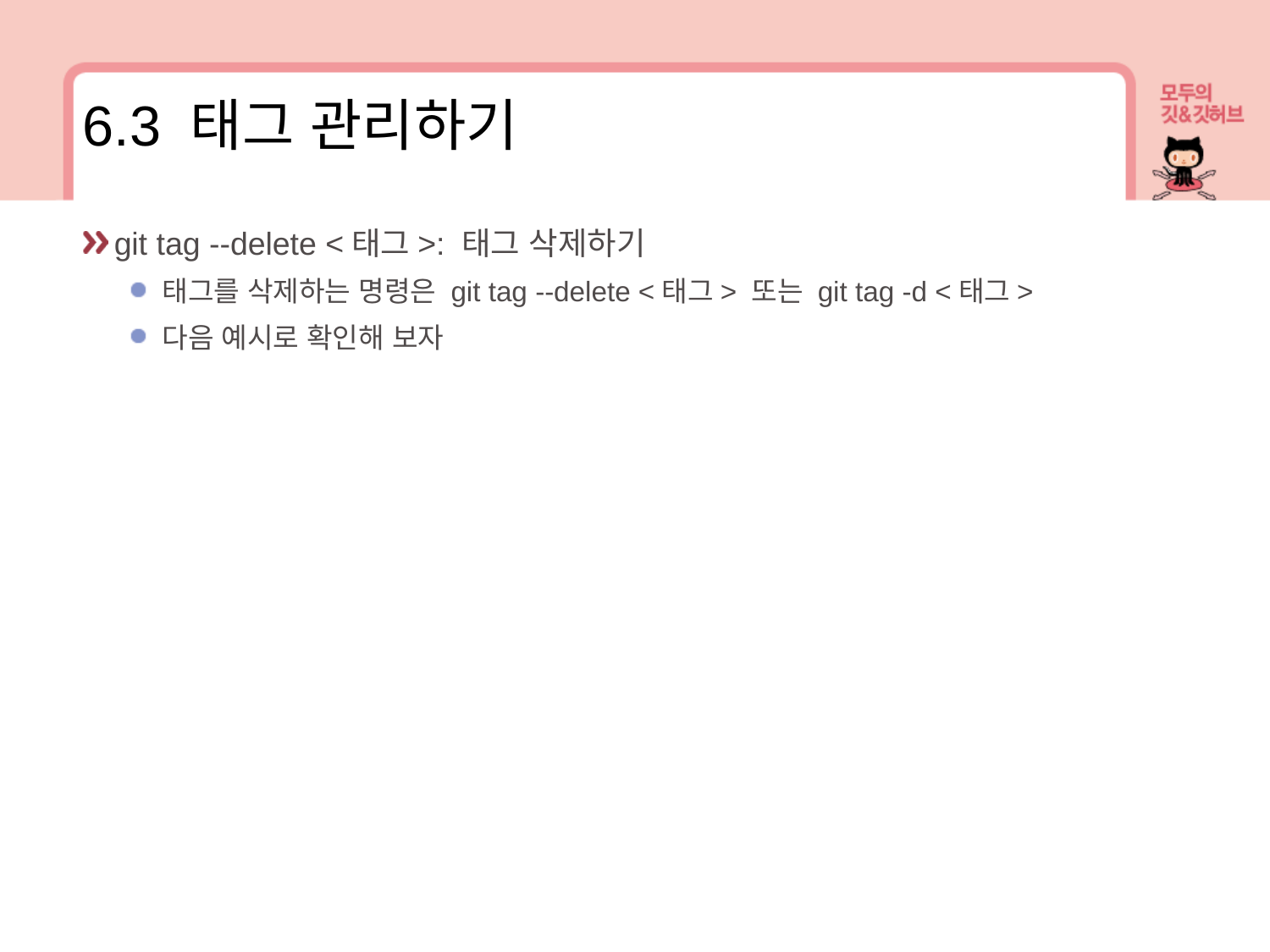

6.3 태그 관리하기
git tag --delete <태그>: 태그 삭제하기
태그를 삭제하는 명령은 git tag --delete <태그> 또는 git tag -d <태그>
다음 예시로 확인해 보자